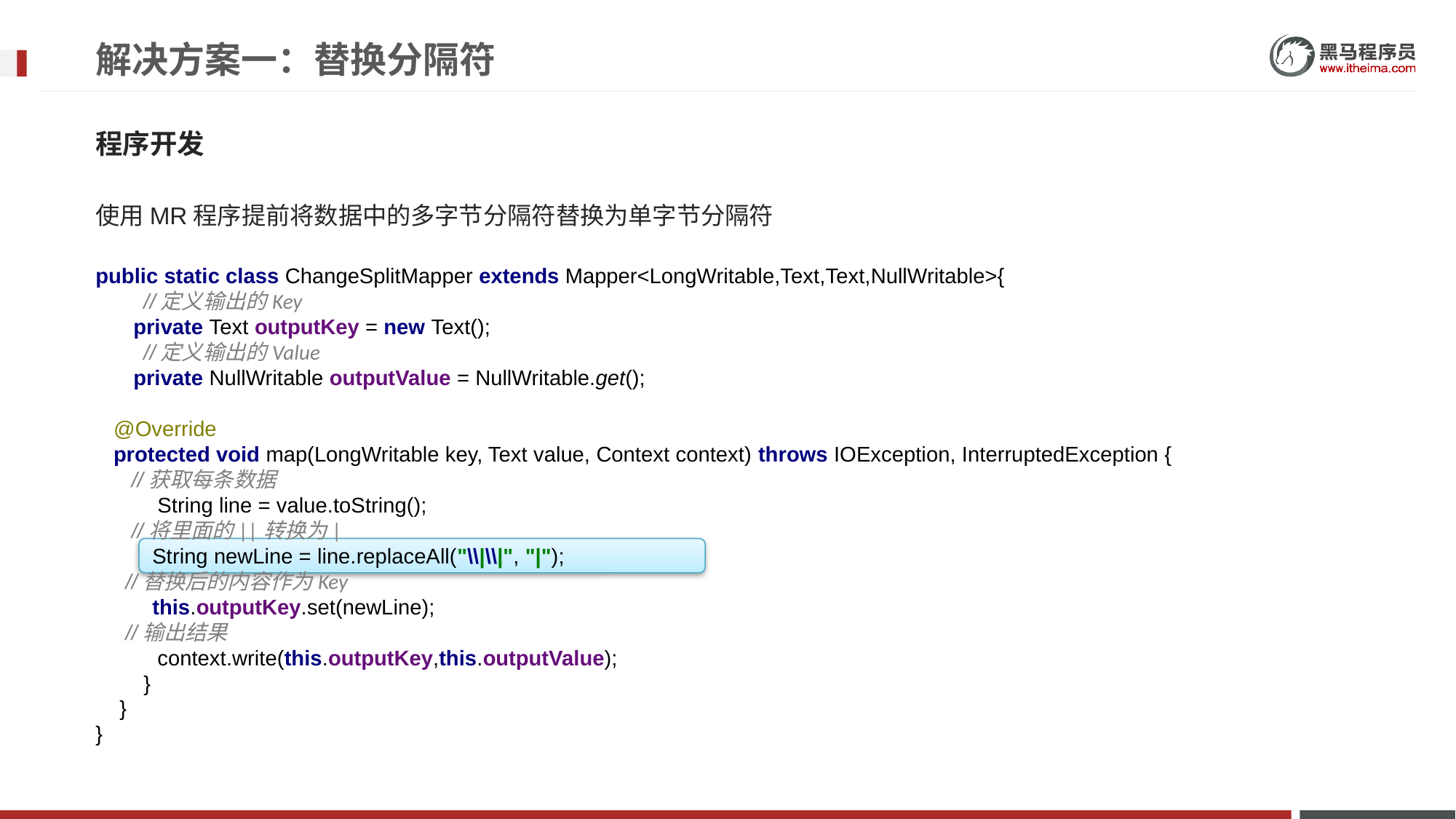

# 解决方案一：替换分隔符
程序开发
使用MR程序提前将数据中的多字节分隔符替换为单字节分隔符
public static class ChangeSplitMapper extends Mapper<LongWritable,Text,Text,NullWritable>{
        //定义输出的Key
        private Text outputKey = new Text();
        //定义输出的Value
        private NullWritable outputValue = NullWritable.get();
   @Override
   protected void map(LongWritable key, Text value, Context context) throws IOException, InterruptedException {
      //获取每条数据
            String line = value.toString();
      //将里面的||转换为|
            String newLine = line.replaceAll("\\|\\|", "|");
     //替换后的内容作为Key
            this.outputKey.set(newLine);
     //输出结果
            context.write(this.outputKey,this.outputValue);
        }
    }
}